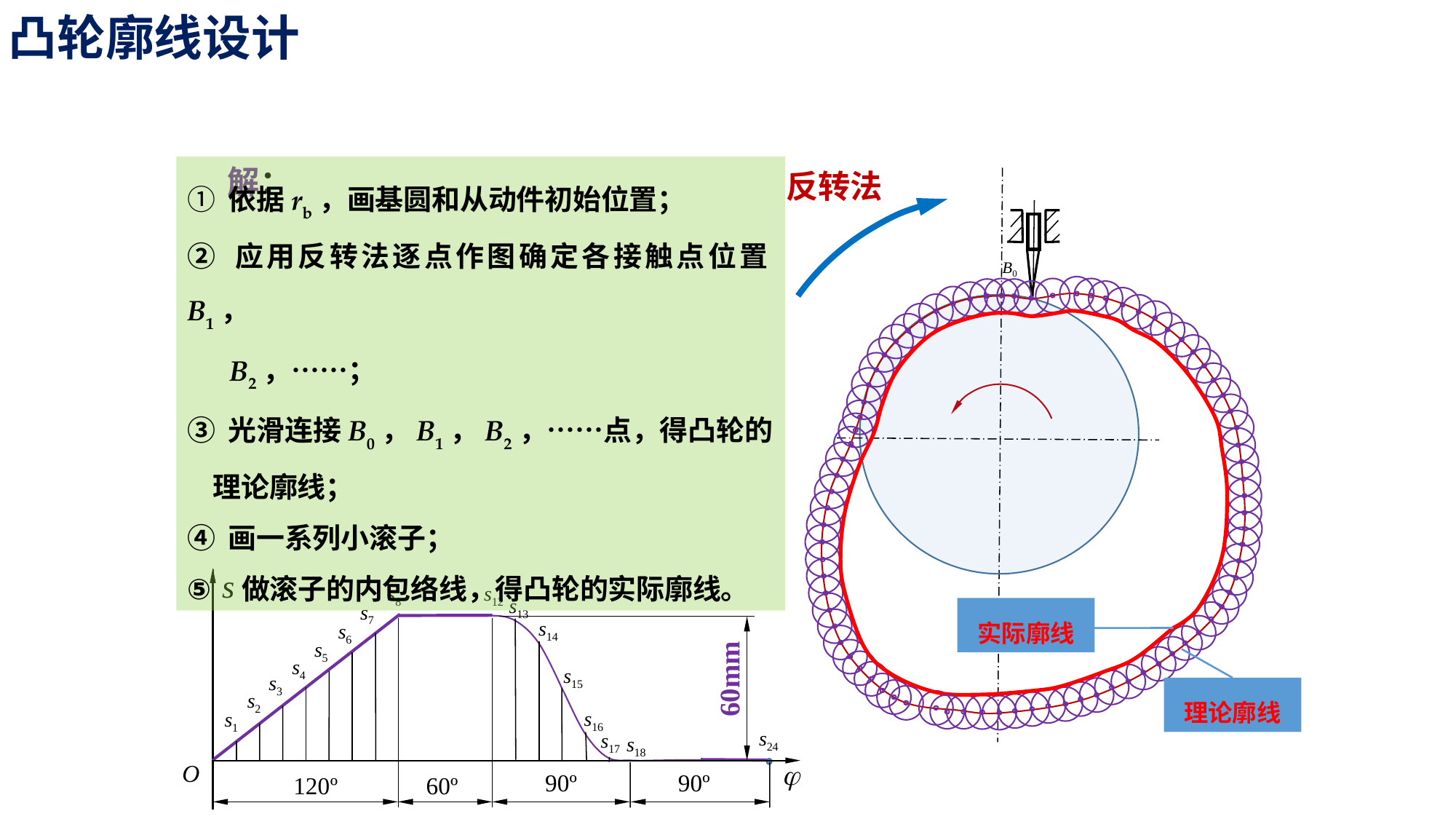

凸轮廓线设计

解：
反转法

① 依据rb，画基圆和从动件初始位置；
② 应用反转法逐点作图确定各接触点位置B1，
      B2，……；
③ 光滑连接B0，B1，B2，……点，得凸轮的
   理论廓线；
④ 画一系列小滚子；
做滚子的内包络线，得凸轮的实际廓线。

B0

s

60mm
ϕ
O

90º
90º
120º
60º

s8
s12

s13

s7
实际廓线

s14
s6

s5

s4

s15

s3

理论廓线

s2

s16
s1
s24
s17
s18